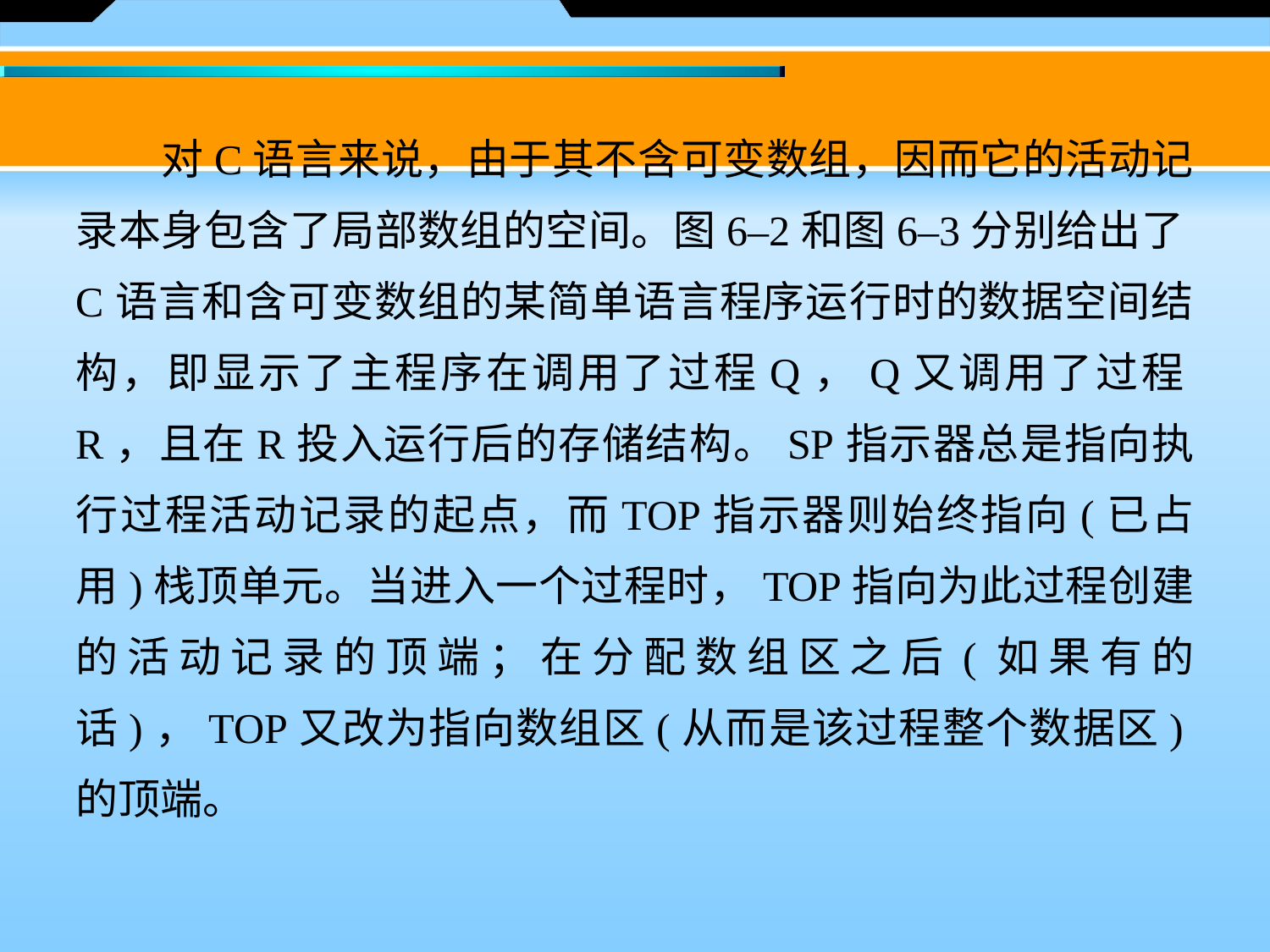

对C语言来说，由于其不含可变数组，因而它的活动记录本身包含了局部数组的空间。图6–2和图6–3分别给出了C语言和含可变数组的某简单语言程序运行时的数据空间结构，即显示了主程序在调用了过程Q，Q又调用了过程R，且在R投入运行后的存储结构。SP指示器总是指向执行过程活动记录的起点，而TOP指示器则始终指向(已占用)栈顶单元。当进入一个过程时，TOP指向为此过程创建的活动记录的顶端；在分配数组区之后(如果有的话)，TOP又改为指向数组区(从而是该过程整个数据区)的顶端。